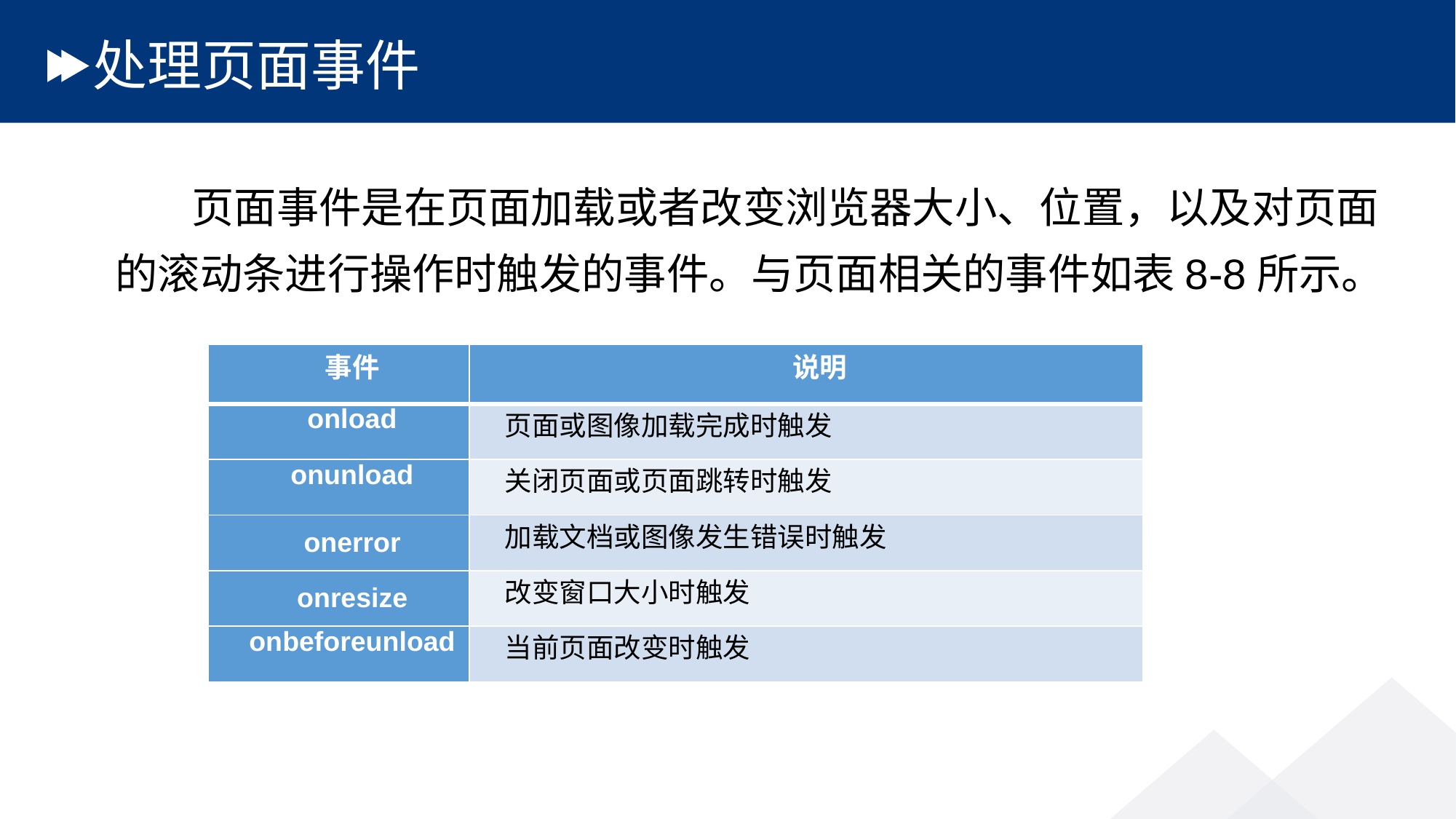

# 处理页面事件
       页面事件是在页面加载或者改变浏览器大小、位置，以及对页面的滚动条进行操作时触发的事件。与页面相关的事件如表8-8所示。
| 事件 | 说明 |
| --- | --- |
| onload | 页面或图像加载完成时触发 |
| onunload | 关闭页面或页面跳转时触发 |
| onerror | 加载文档或图像发生错误时触发 |
| onresize | 改变窗口大小时触发 |
| onbeforeunload | 当前页面改变时触发 |